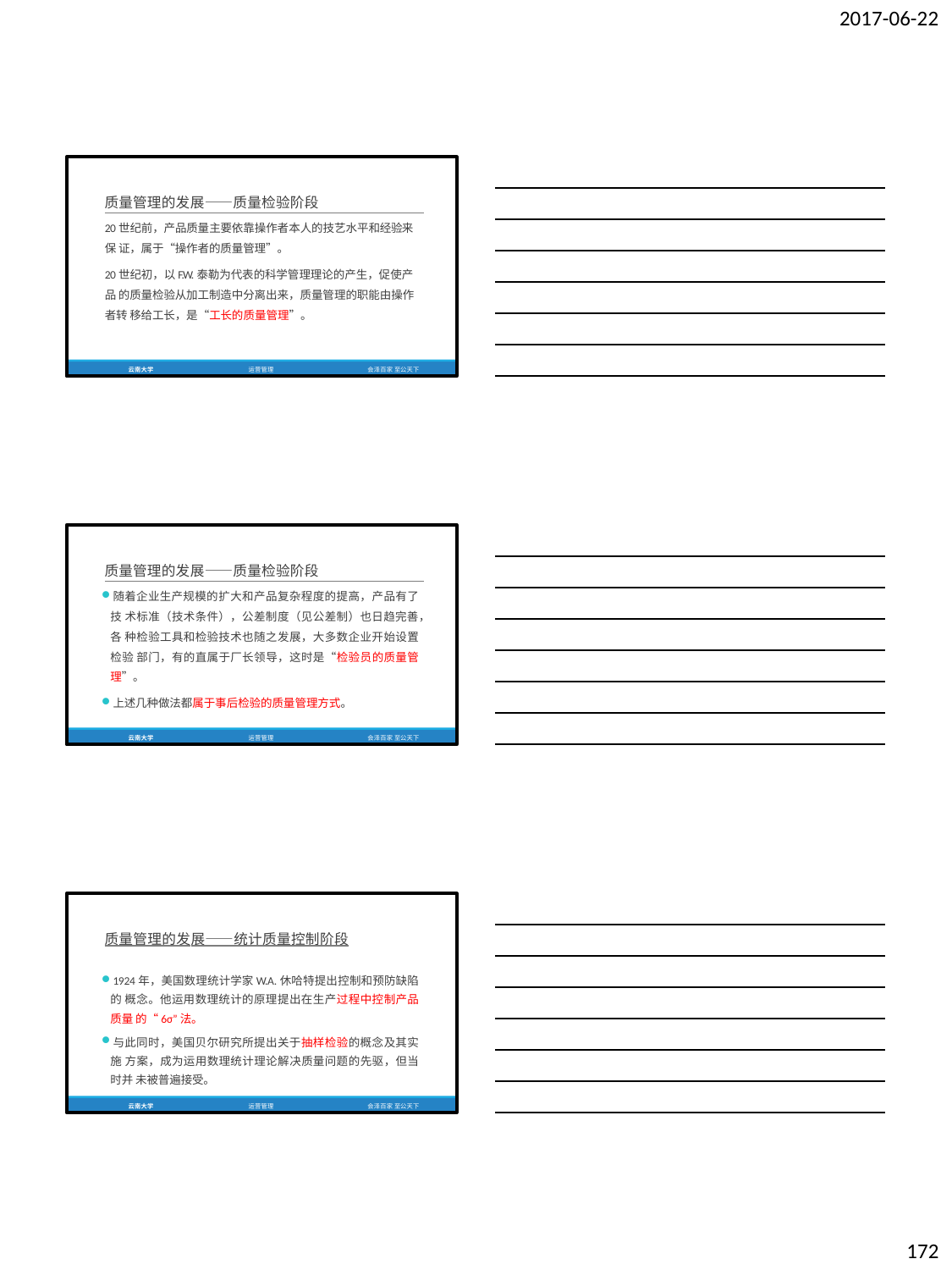

2017-06-22

质量管理的发展——质量检验阶段
20世纪前，产品质量主要依靠操作者本人的技艺水平和经验来保 证，属于“操作者的质量管理”。
20世纪初，以F.W.泰勒为代表的科学管理理论的产生，促使产品 的质量检验从加工制造中分离出来，质量管理的职能由操作者转 移给工长，是“工长的质量管理”。

云南大学
运营管理
会泽百家 至公天下

质量管理的发展——质量检验阶段
随着企业生产规模的扩大和产品复杂程度的提高，产品有了技 术标准（技术条件），公差制度（见公差制）也日趋完善，各 种检验工具和检验技术也随之发展，大多数企业开始设置检验 部门，有的直属于厂长领导，这时是“检验员的质量管理”。

上述几种做法都属于事后检验的质量管理方式。

云南大学
运营管理
会泽百家 至公天下

质量管理的发展——统计质量控制阶段
1924年，美国数理统计学家W.A.休哈特提出控制和预防缺陷的 概念。他运用数理统计的原理提出在生产过程中控制产品质量 的“6σ”法。
与此同时，美国贝尔研究所提出关于抽样检验的概念及其实施 方案，成为运用数理统计理论解决质量问题的先驱，但当时并 未被普遍接受。

云南大学
运营管理
会泽百家 至公天下

172